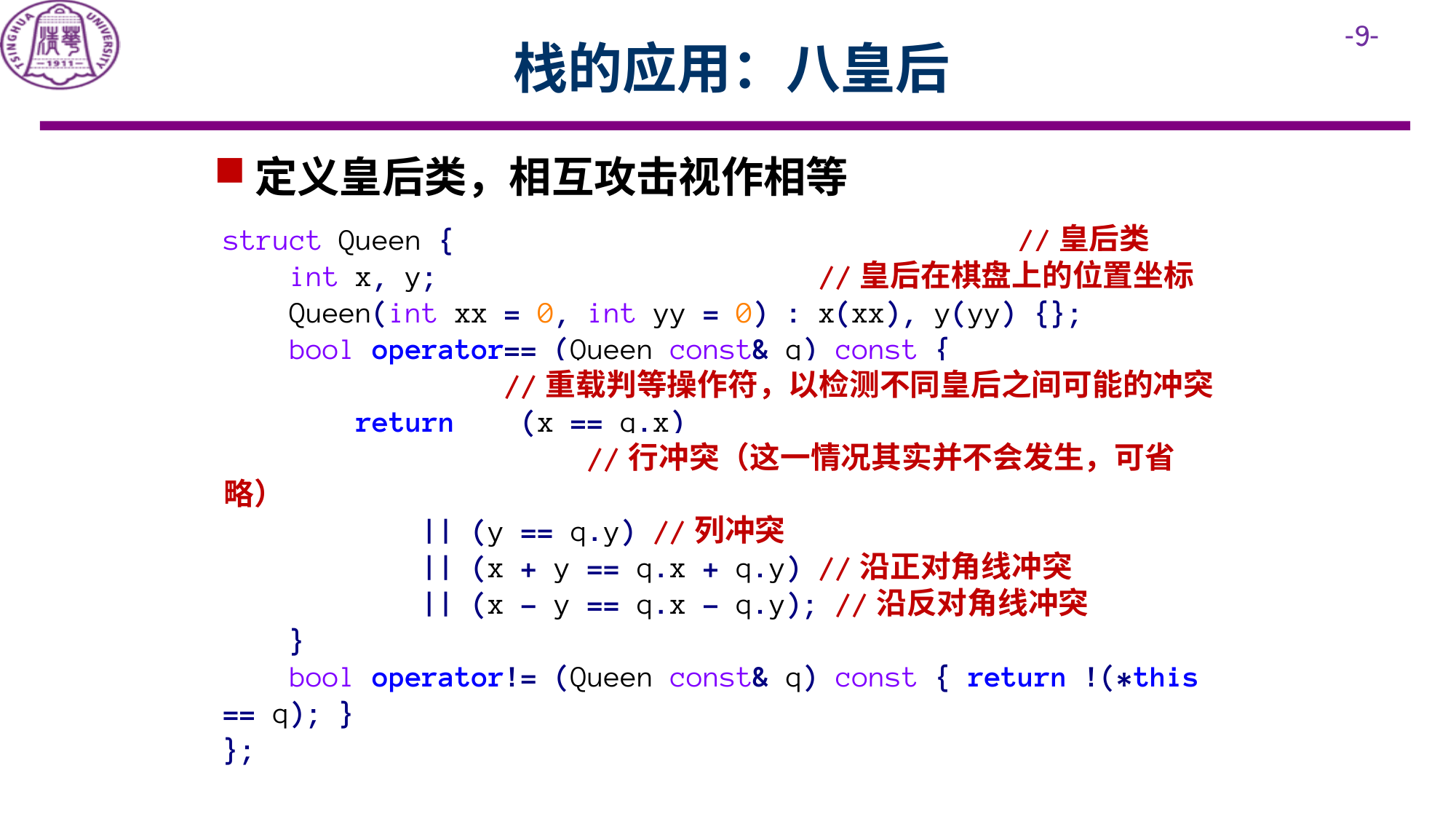

栈的应用：八皇后
定义皇后类，相互攻击视作相等
struct Queen {                                  //皇后类
    int x, y;                       //皇后在棋盘上的位置坐标
    Queen(int xx = 0, int yy = 0) : x(xx), y(yy) {};
    bool operator== (Queen const& q) const {
                 //重载判等操作符，以检测不同皇后之间可能的冲突
        return    (x == q.x)
                      //行冲突（这一情况其实并不会发生，可省略）
            || (y == q.y) //列冲突
            || (x + y == q.x + q.y) //沿正对角线冲突
            || (x - y == q.x - q.y); //沿反对角线冲突
    }
    bool operator!= (Queen const& q) const { return !(*this == q); }
};